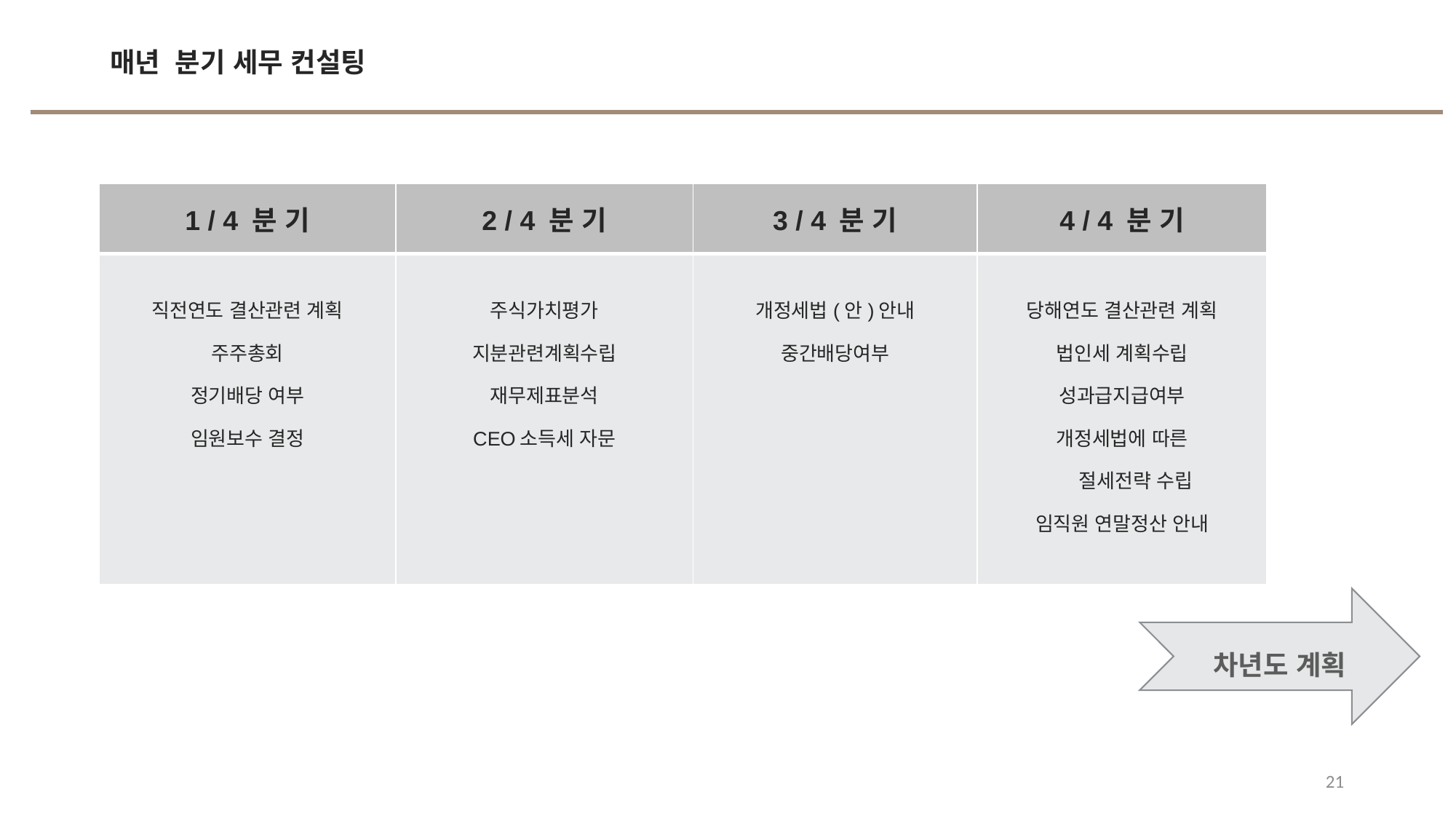

매년  분기 세무 컨설팅
| 1 / 4 분 기 | 2 / 4 분 기 | 3 / 4 분 기 | 4 / 4 분 기 |
| --- | --- | --- | --- |
| 직전연도 결산관련 계획 주주총회 정기배당 여부 임원보수 결정 | 주식가치평가 지분관련계획수립 재무제표분석 CEO소득세 자문 | 개정세법(안)안내 중간배당여부 | 당해연도 결산관련 계획 법인세 계획수립 성과급지급여부 개정세법에 따른 절세전략 수립 임직원 연말정산 안내 |
차년도 계획
21